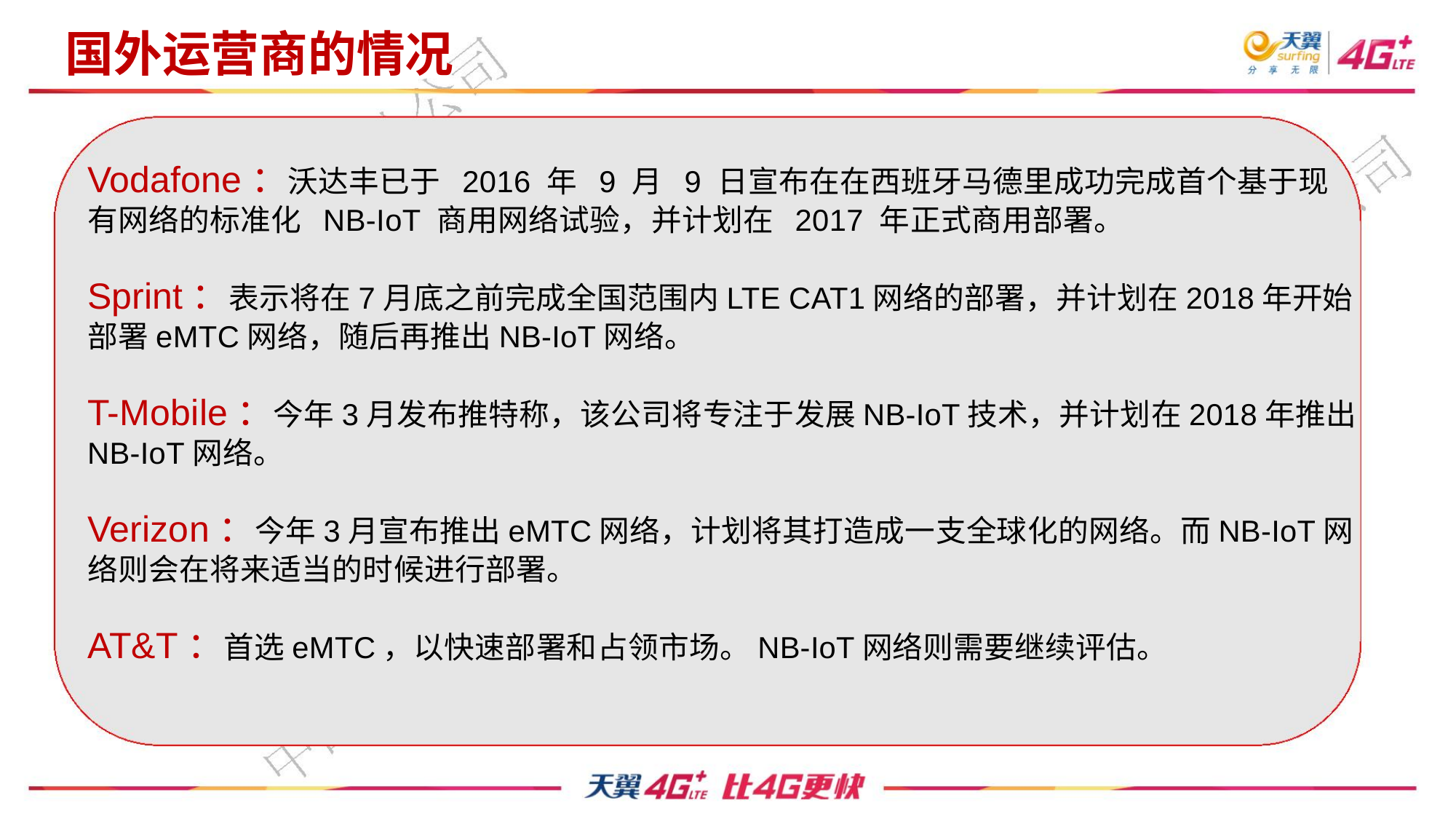

国外运营商的情况
Vodafone：沃达丰已于 2016 年 9 月 9 日宣布在在西班牙马德里成功完成首个基于现
有网络的标准化 NB-IoT 商用网络试验，并计划在 2017 年正式商用部署。
Sprint：表示将在7月底之前完成全国范围内LTE CAT1网络的部署，并计划在2018年开始
部署eMTC网络，随后再推出NB-IoT网络。
T-Mobile：今年3月发布推特称，该公司将专注于发展NB-IoT技术，并计划在2018年推出
NB-IoT网络。
Verizon：今年3月宣布推出eMTC网络，计划将其打造成一支全球化的网络。而NB-IoT网
络则会在将来适当的时候进行部署。
AT&T：首选eMTC，以快速部署和占领市场。NB-IoT网络则需要继续评估。